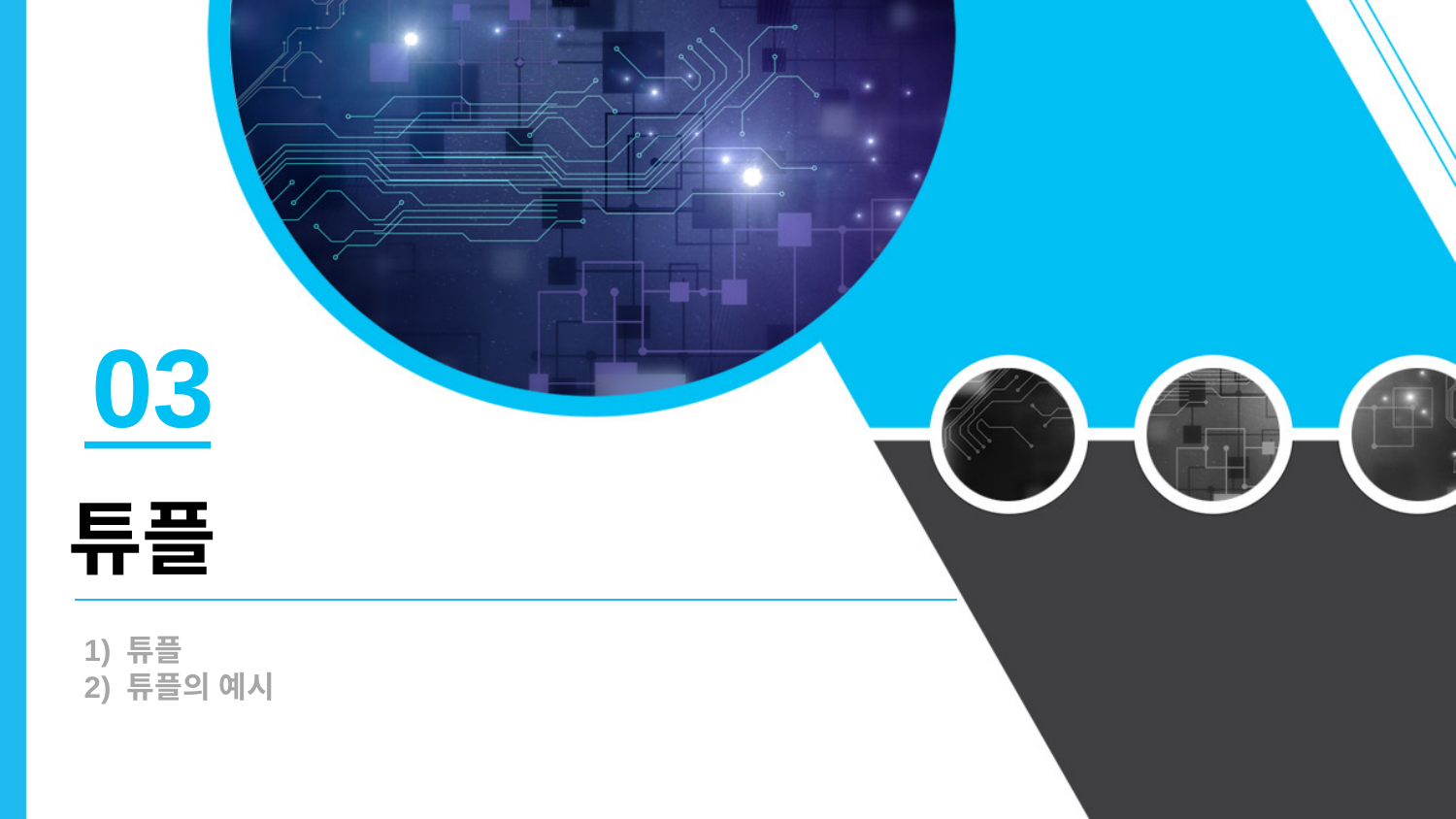

03

튜플
1) 튜플
2) 튜플의 예시